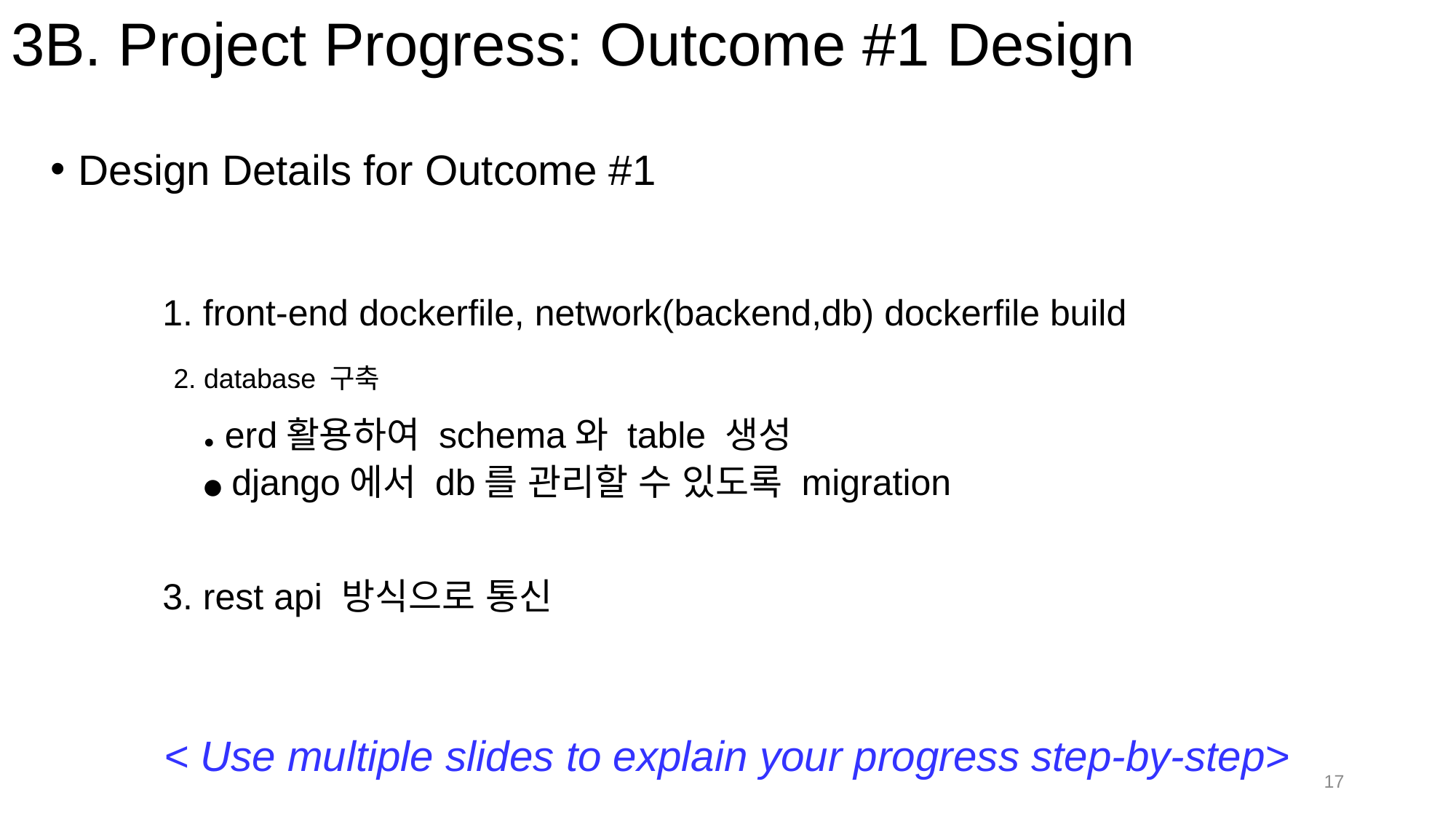

17
# 3B. Project Progress: Outcome #1 Design
Design Details for Outcome #1
1. front-end dockerfile, network(backend,db) dockerfile build
2. database 구축
  ● erd활용하여 schema와 table 생성
   ● django에서 db를 관리할 수 있도록 migration

3. rest api 방식으로 통신
< Use multiple slides to explain your progress step-by-step>